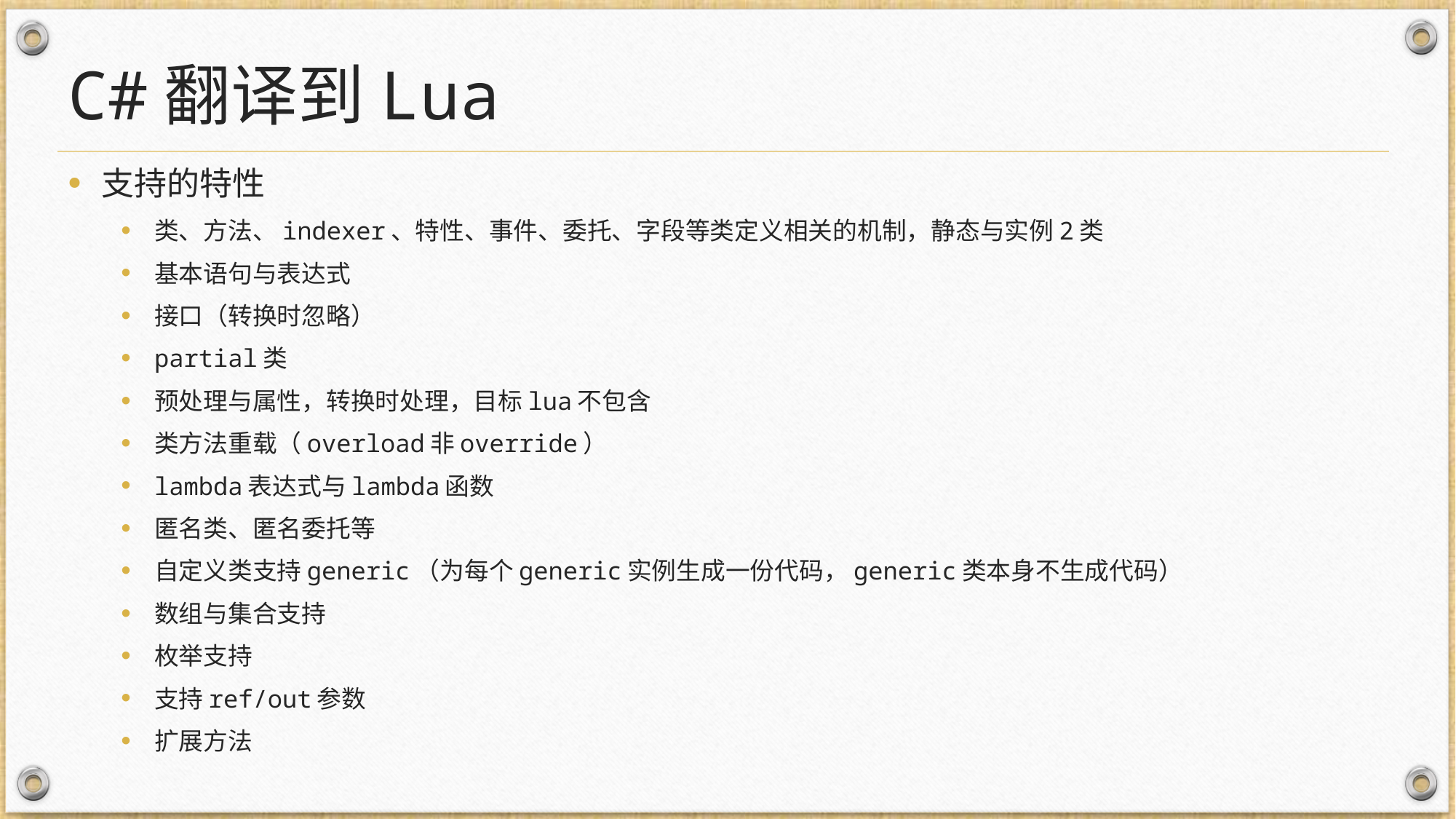

# C#翻译到Lua
支持的特性
类、方法、indexer、特性、事件、委托、字段等类定义相关的机制，静态与实例2类
基本语句与表达式
接口（转换时忽略）
partial类
预处理与属性，转换时处理，目标lua不包含
类方法重载（overload非override）
lambda表达式与lambda函数
匿名类、匿名委托等
自定义类支持generic（为每个generic实例生成一份代码，generic类本身不生成代码）
数组与集合支持
枚举支持
支持ref/out参数
扩展方法